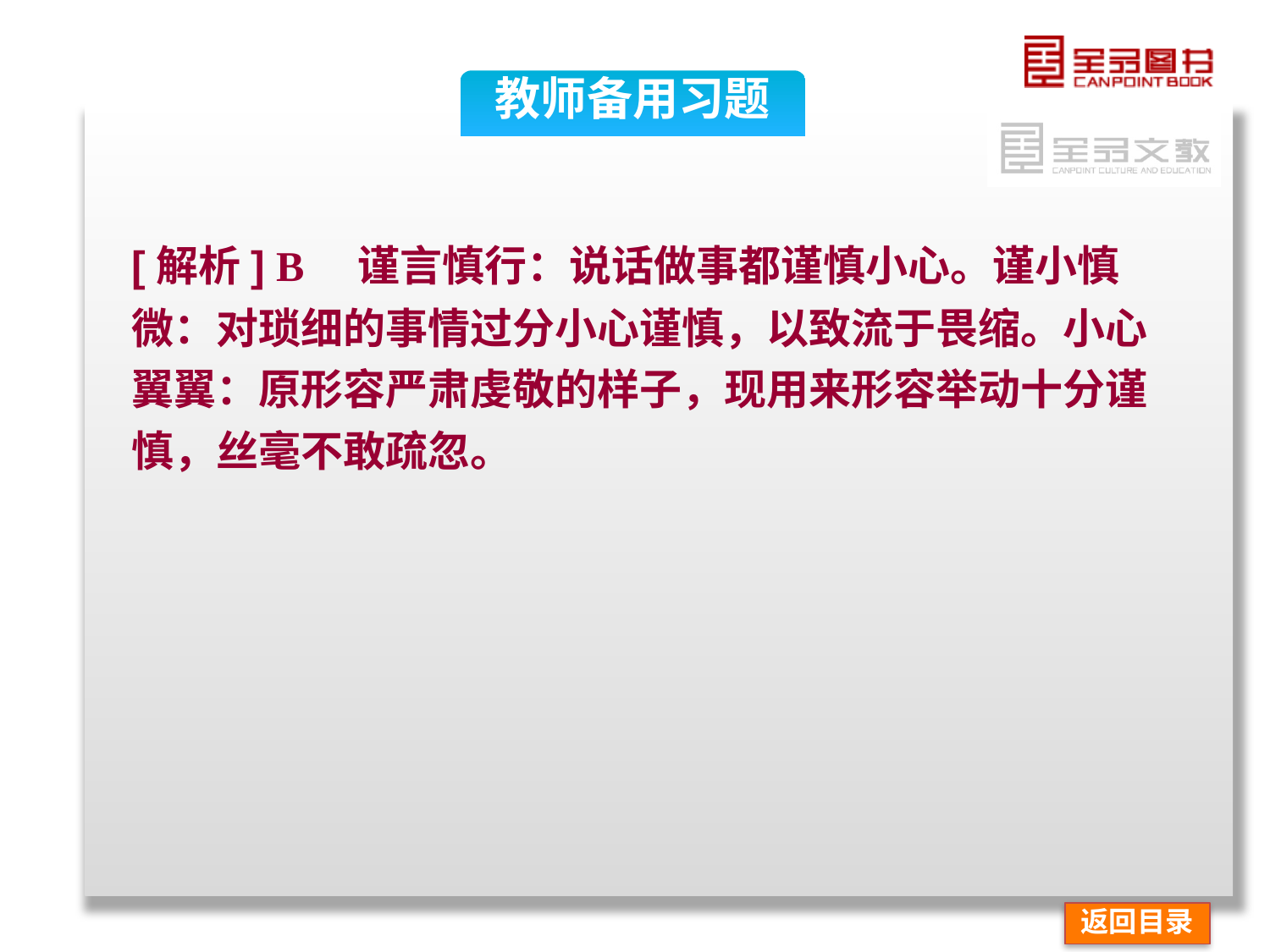

教师备用习题
[解析] B　谨言慎行：说话做事都谨慎小心。谨小慎微：对琐细的事情过分小心谨慎，以致流于畏缩。小心翼翼：原形容严肃虔敬的样子，现用来形容举动十分谨慎，丝毫不敢疏忽。
返回目录